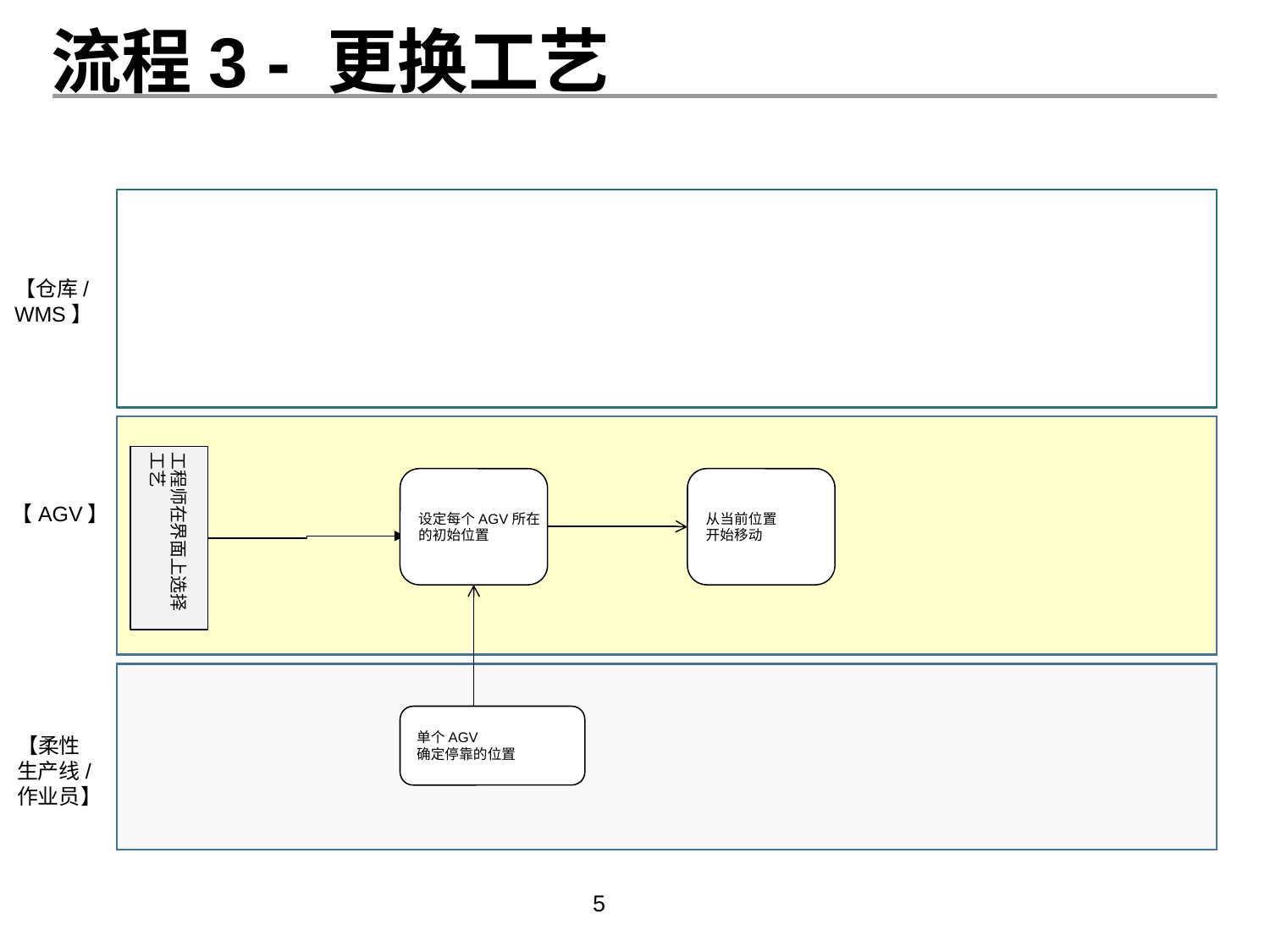

流程3 - 更换工艺
工程师在界面上选择工艺
设定每个AGV所在
的初始位置
从当前位置
开始移动
单个AGV
确定停靠的位置